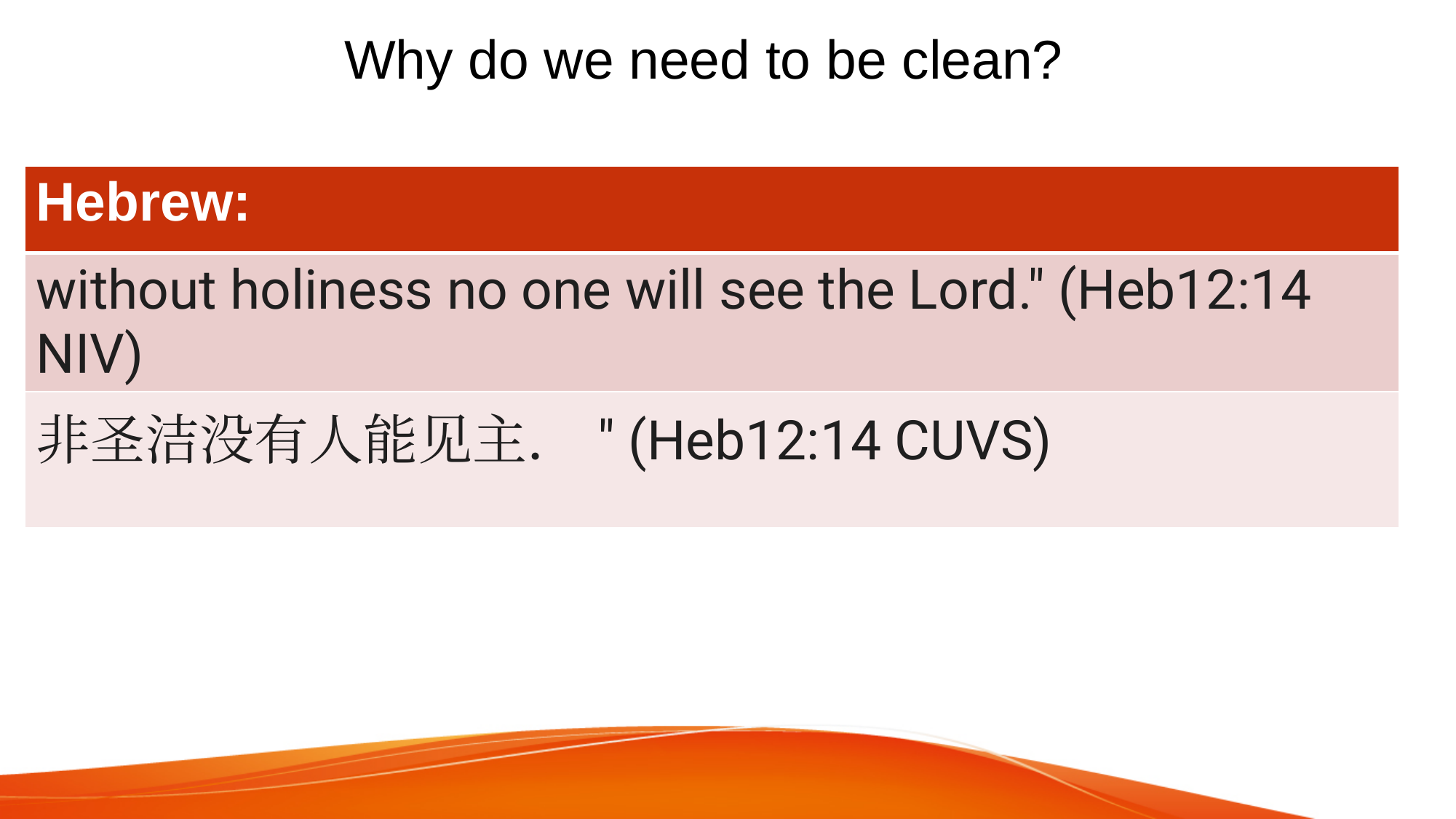

# Why do we need to be clean?
| Hebrew: |
| --- |
| without holiness no one will see the Lord." (Heb12:14 NIV) |
| 非圣洁没有人能见主．" (Heb12:14 CUVS) |